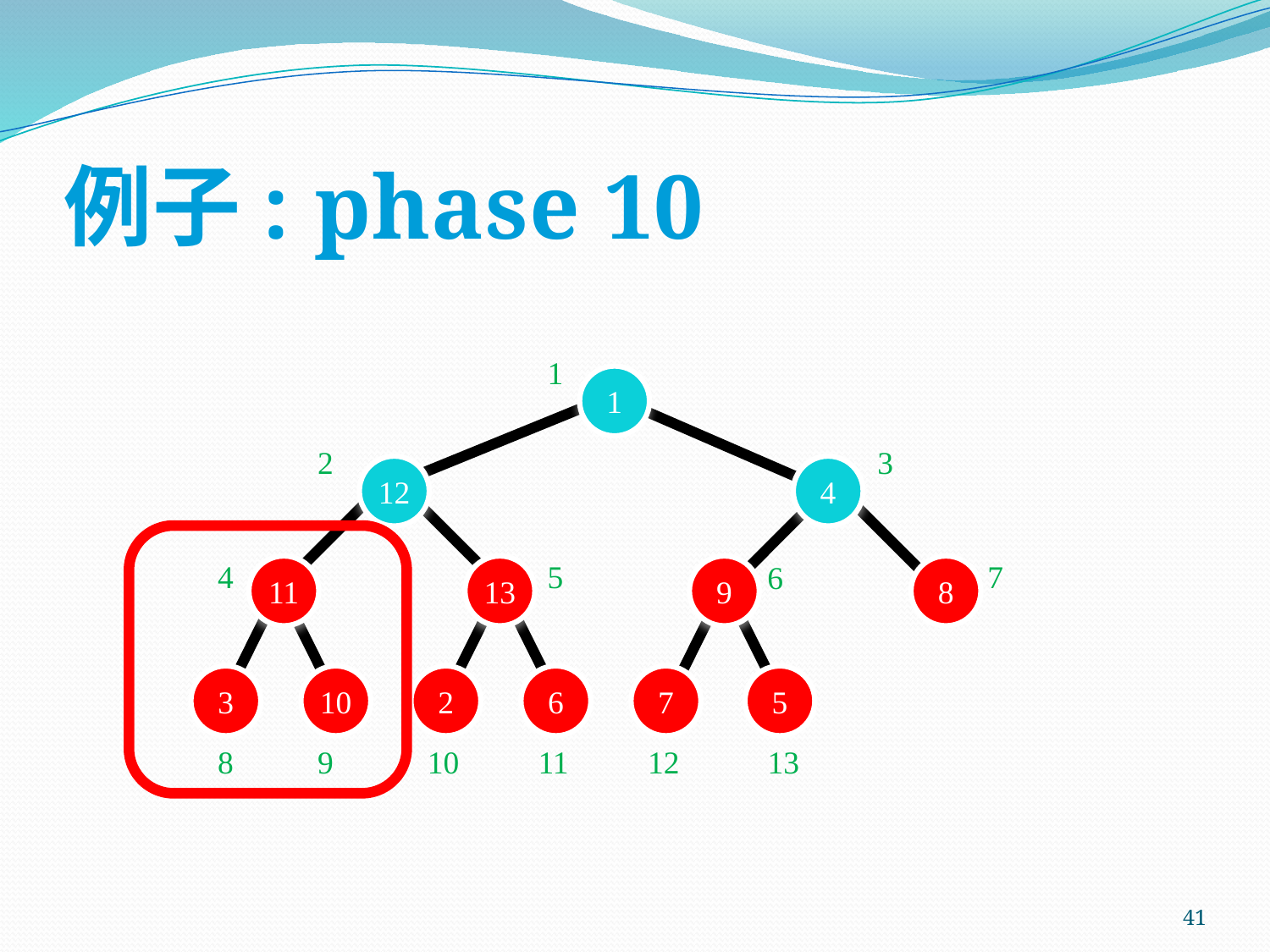

# 例子: phase 10
1
1

2
3
12
4

4
5
7
6
11
13
9
8

3
10
2
6
7
5
8
9
10
11
12
13
41